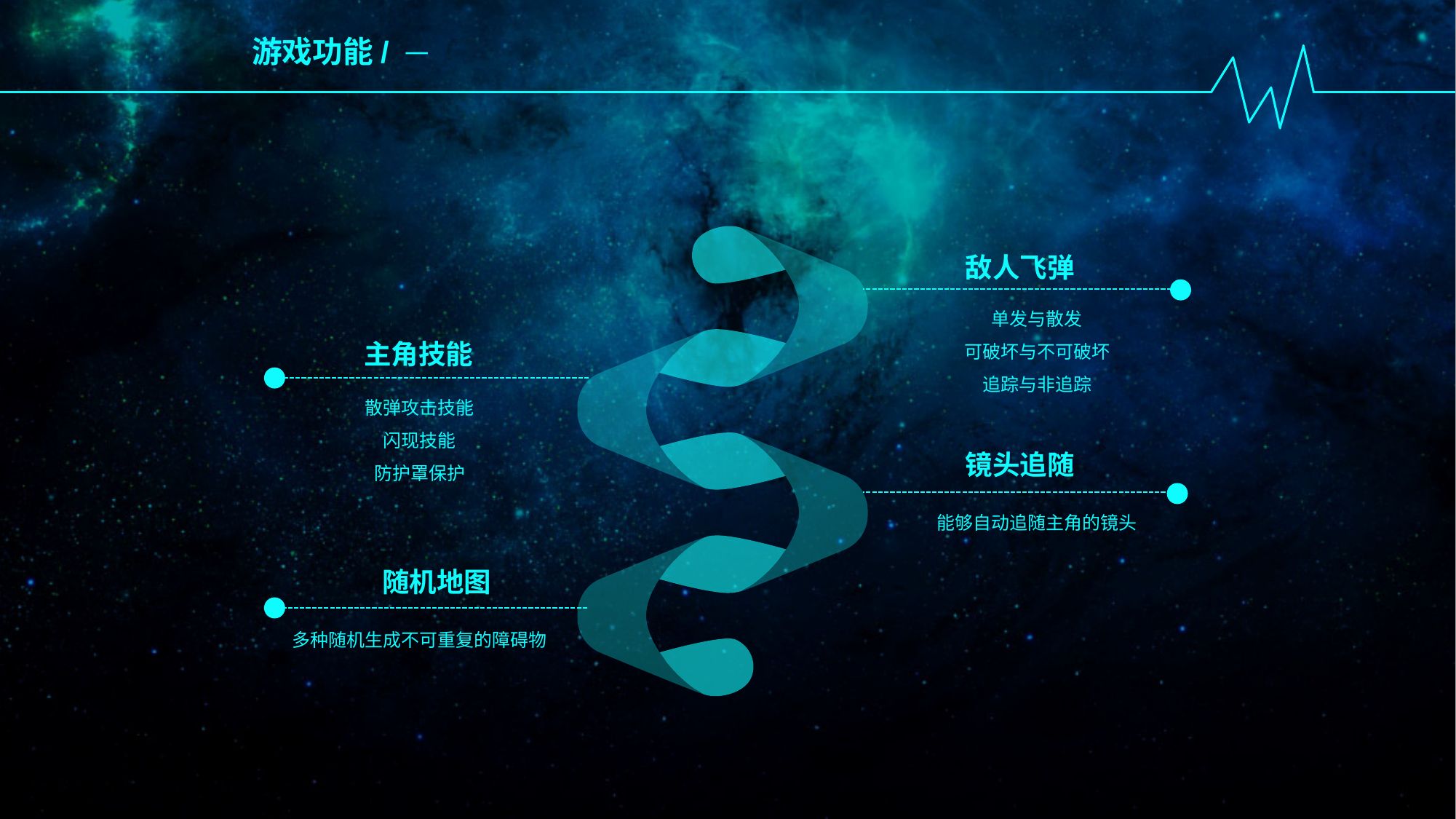

游戏功能/ 一

敌人飞弹
单发与散发
可破坏与不可破坏
追踪与非追踪
主角技能
散弹攻击技能
闪现技能
防护罩保护
镜头追随
能够自动追随主角的镜头
随机地图
多种随机生成不可重复的障碍物